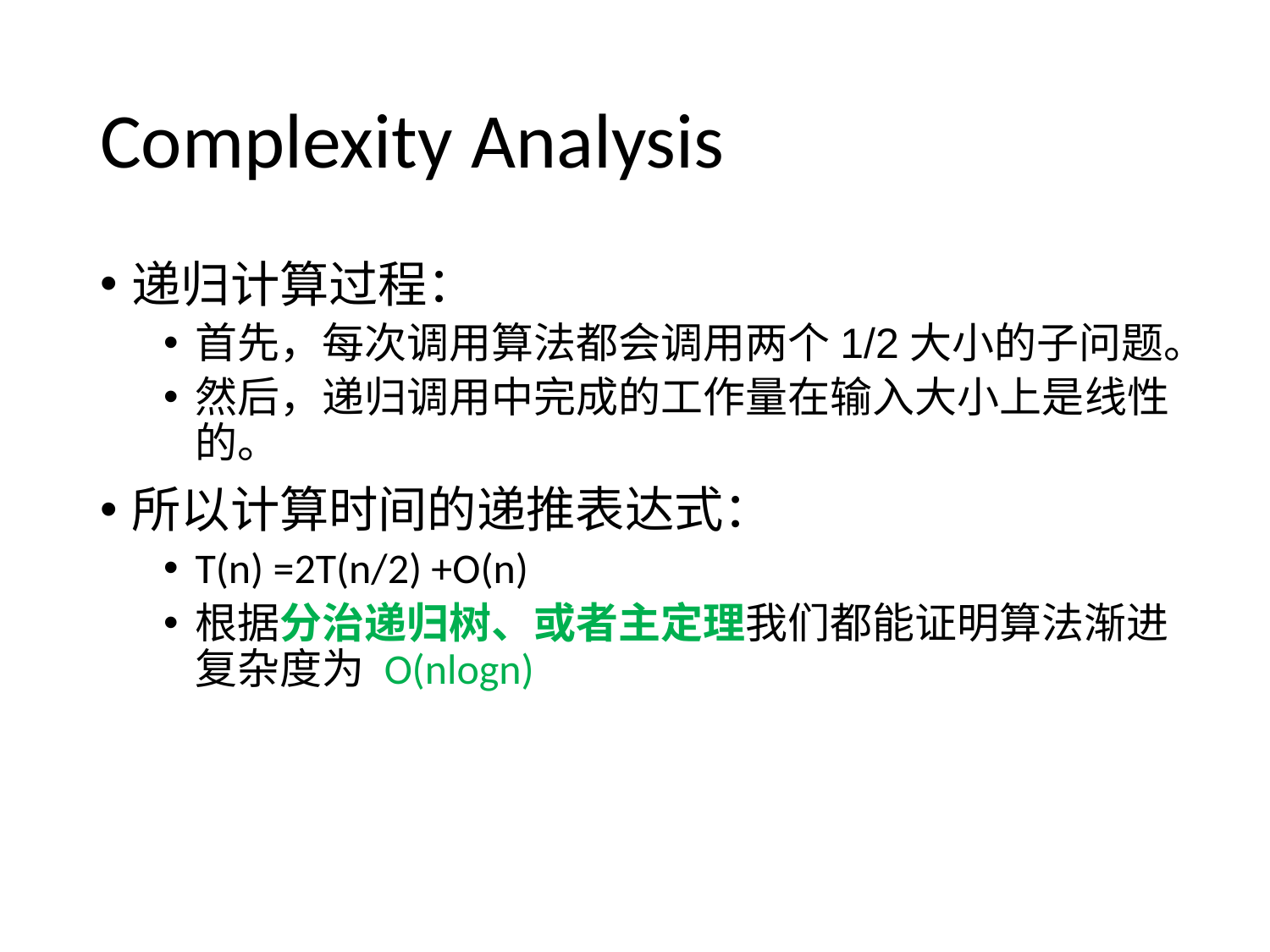

# Complexity Analysis
递归计算过程：
首先，每次调用算法都会调用两个1/2大小的子问题。
然后，递归调用中完成的工作量在输入大小上是线性的。
所以计算时间的递推表达式：
T(n) =2T(n/2) +O(n)
根据分治递归树、或者主定理我们都能证明算法渐进复杂度为 O(nlogn)